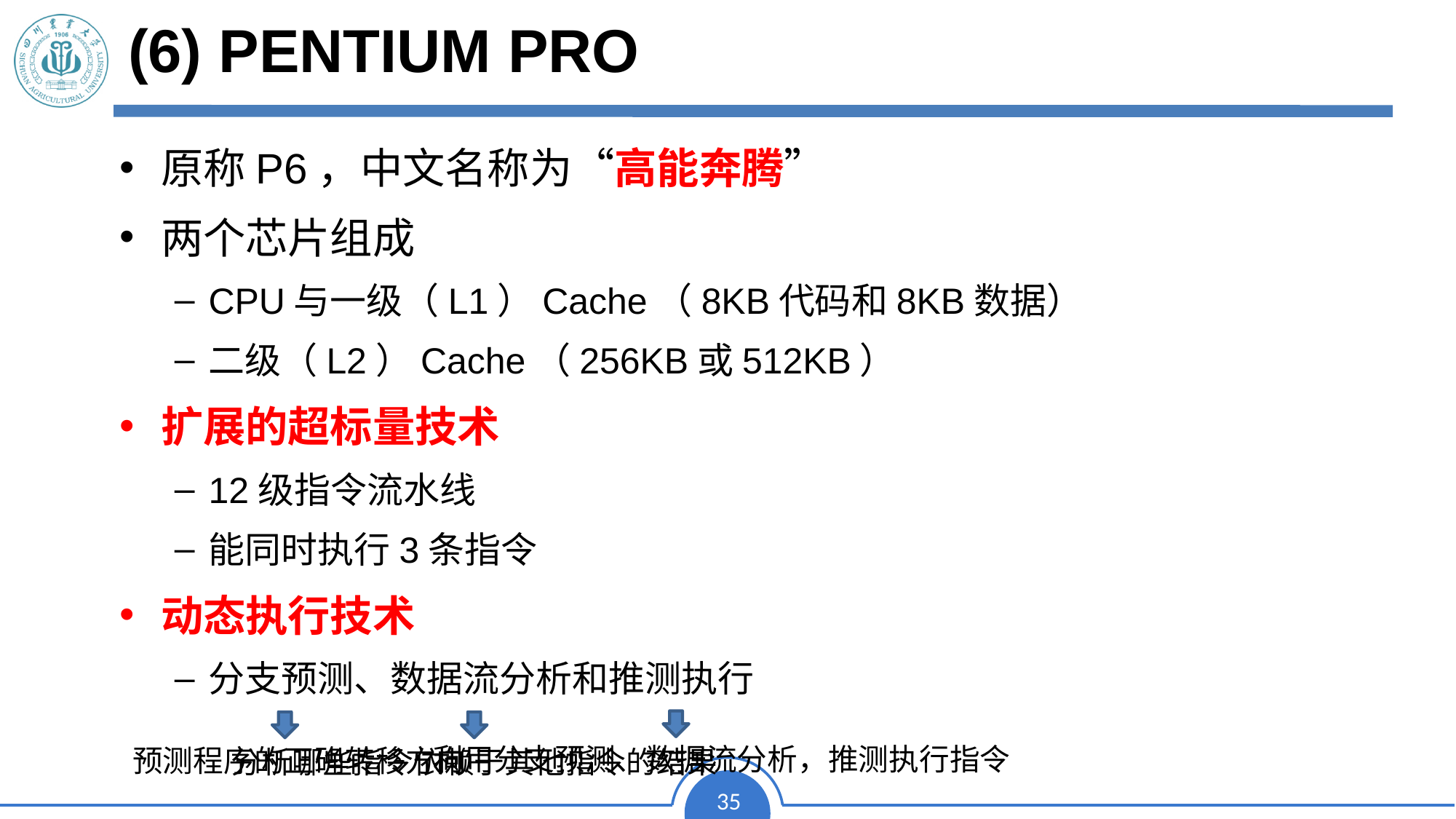

(6) Pentium Pro
原称P6，中文名称为“高能奔腾”
两个芯片组成
CPU与一级（L1）Cache（8KB代码和8KB数据）
二级（L2）Cache（256KB或512KB）
扩展的超标量技术
12级指令流水线
能同时执行3条指令
动态执行技术
分支预测、数据流分析和推测执行

利用分支预测、数据流分析，推测执行指令

预测程序的正确转移方向

分析哪些指令依赖于其他指令的结果